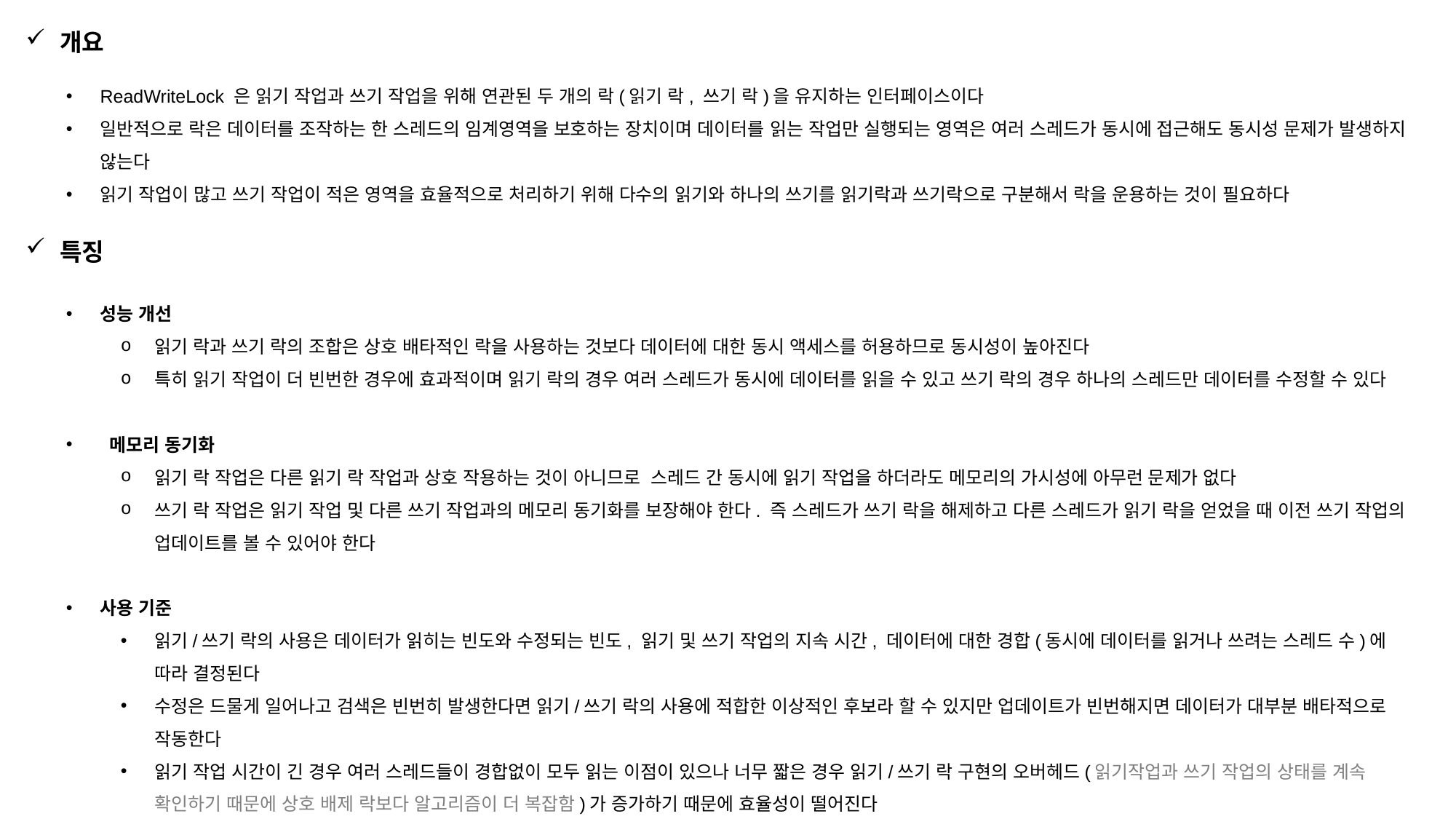

개요
ReadWriteLock 은 읽기 작업과 쓰기 작업을 위해 연관된 두 개의 락(읽기 락, 쓰기 락)을 유지하는 인터페이스이다
일반적으로 락은 데이터를 조작하는 한 스레드의 임계영역을 보호하는 장치이며 데이터를 읽는 작업만 실행되는 영역은 여러 스레드가 동시에 접근해도 동시성 문제가 발생하지 않는다
읽기 작업이 많고 쓰기 작업이 적은 영역을 효율적으로 처리하기 위해 다수의 읽기와 하나의 쓰기를 읽기락과 쓰기락으로 구분해서 락을 운용하는 것이 필요하다
특징
성능 개선
읽기 락과 쓰기 락의 조합은 상호 배타적인 락을 사용하는 것보다 데이터에 대한 동시 액세스를 허용하므로 동시성이 높아진다
특히 읽기 작업이 더 빈번한 경우에 효과적이며 읽기 락의 경우 여러 스레드가 동시에 데이터를 읽을 수 있고 쓰기 락의 경우 하나의 스레드만 데이터를 수정할 수 있다

 메모리 동기화
읽기 락 작업은 다른 읽기 락 작업과 상호 작용하는 것이 아니므로  스레드 간 동시에 읽기 작업을 하더라도 메모리의 가시성에 아무런 문제가 없다
쓰기 락 작업은 읽기 작업 및 다른 쓰기 작업과의 메모리 동기화를 보장해야 한다. 즉 스레드가 쓰기 락을 해제하고 다른 스레드가 읽기 락을 얻었을 때 이전 쓰기 작업의 업데이트를 볼 수 있어야 한다

사용 기준
읽기/쓰기 락의 사용은 데이터가 읽히는 빈도와 수정되는 빈도, 읽기 및 쓰기 작업의 지속 시간, 데이터에 대한 경합(동시에 데이터를 읽거나 쓰려는 스레드 수)에 따라 결정된다
수정은 드물게 일어나고 검색은 빈번히 발생한다면 읽기/쓰기 락의 사용에 적합한 이상적인 후보라 할 수 있지만 업데이트가 빈번해지면 데이터가 대부분 배타적으로 작동한다
읽기 작업 시간이 긴 경우 여러 스레드들이 경합없이 모두 읽는 이점이 있으나 너무 짧은 경우 읽기/쓰기 락 구현의 오버헤드(읽기작업과 쓰기 작업의 상태를 계속 확인하기 때문에 상호 배제 락보다 알고리즘이 더 복잡함)가 증가하기 때문에 효율성이 떨어진다